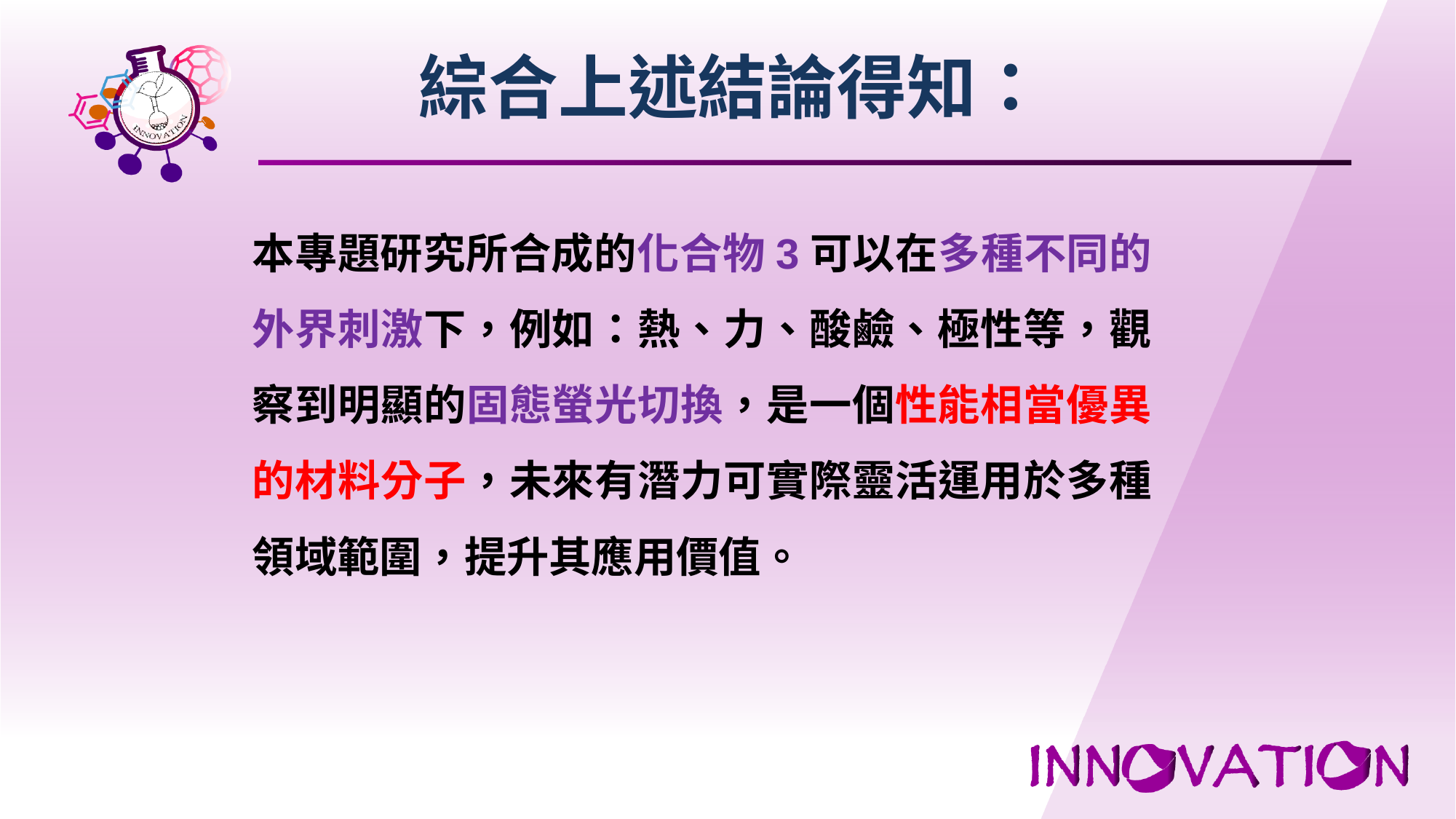

綜合上述結論得知：
本專題研究所合成的化合物3可以在多種不同的外界刺激下，例如：熱、力、酸鹼、極性等，觀察到明顯的固態螢光切換，是一個性能相當優異的材料分子，未來有潛力可實際靈活運用於多種領域範圍，提升其應用價值。